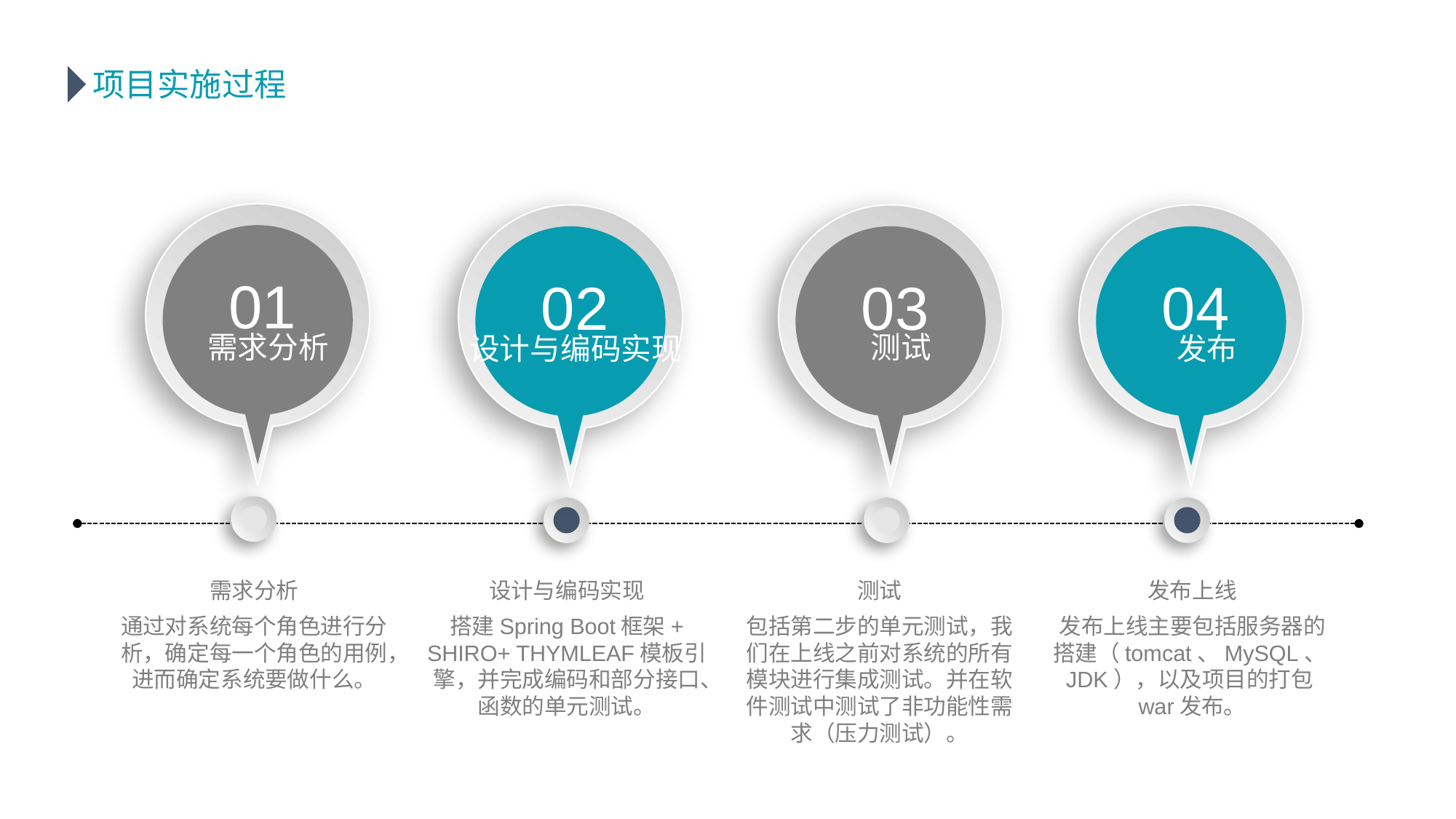

项目实施过程

01
需求分析

02
设计与编码实现

03
测试

04
发布

需求分析
通过对系统每个角色进行分析，确定每一个角色的用例，进而确定系统要做什么。
设计与编码实现
搭建Spring Boot框架+ SHIRO+ THYMLEAF模板引擎，并完成编码和部分接口、函数的单元测试。
测试
包括第二步的单元测试，我们在上线之前对系统的所有模块进行集成测试。并在软件测试中测试了非功能性需求（压力测试）。
发布上线
发布上线主要包括服务器的搭建（tomcat、MySQL、JDK），以及项目的打包war发布。